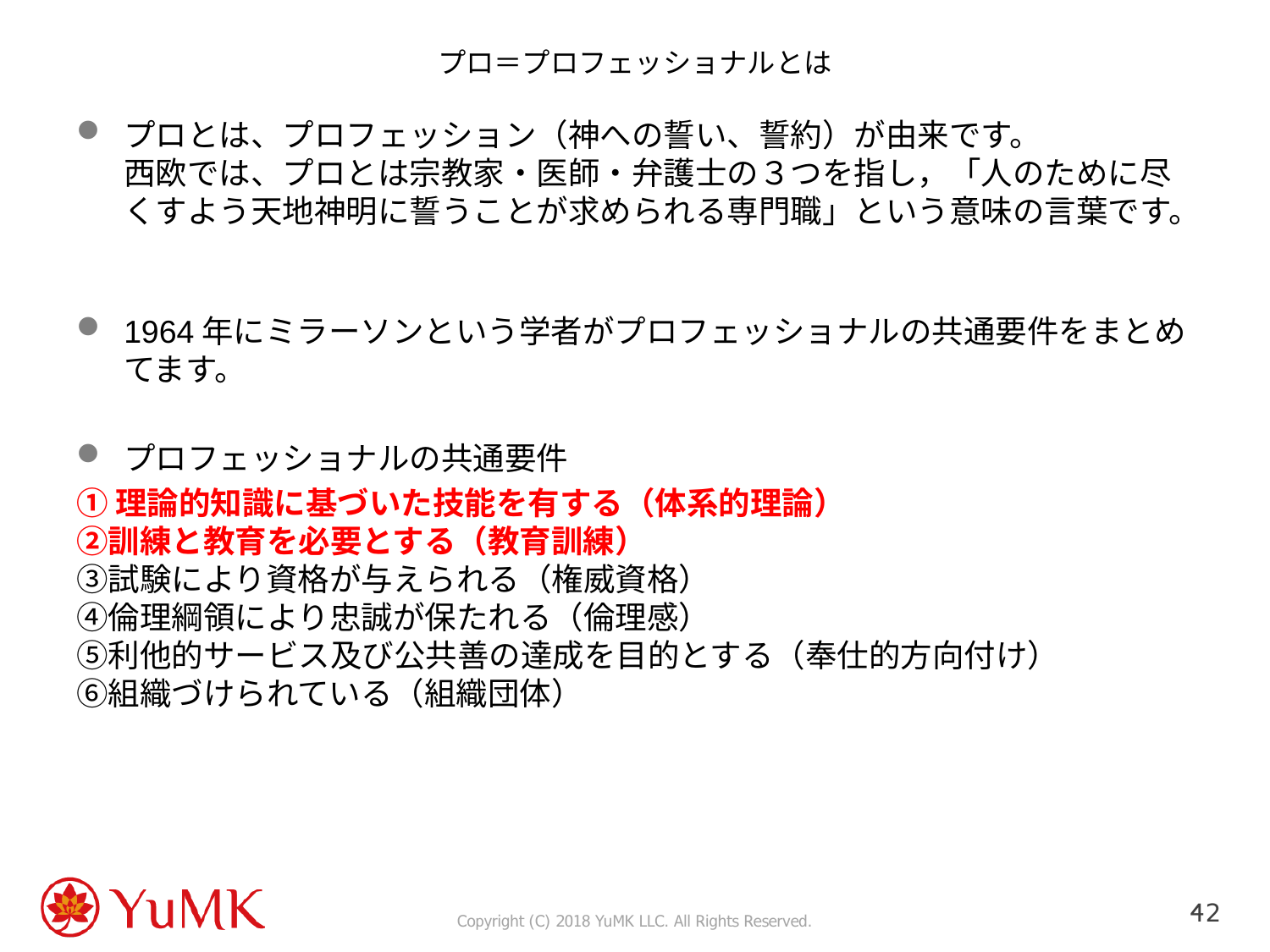

# プロ＝プロフェッショナルとは
プロとは、プロフェッション（神への誓い、誓約）が由来です。
西欧では、プロとは宗教家・医師・弁護士の３つを指し，「人のために尽くすよう天地神明に誓うことが求められる専門職」という意味の言葉です。
1964年にミラーソンという学者がプロフェッショナルの共通要件をまとめてます。

プロフェッショナルの共通要件
①理論的知識に基づいた技能を有する（体系的理論）
②訓練と教育を必要とする（教育訓練）
③試験により資格が与えられる（権威資格）
④倫理綱領により忠誠が保たれる（倫理感）
⑤利他的サービス及び公共善の達成を目的とする（奉仕的方向付け）
⑥組織づけられている（組織団体）
42